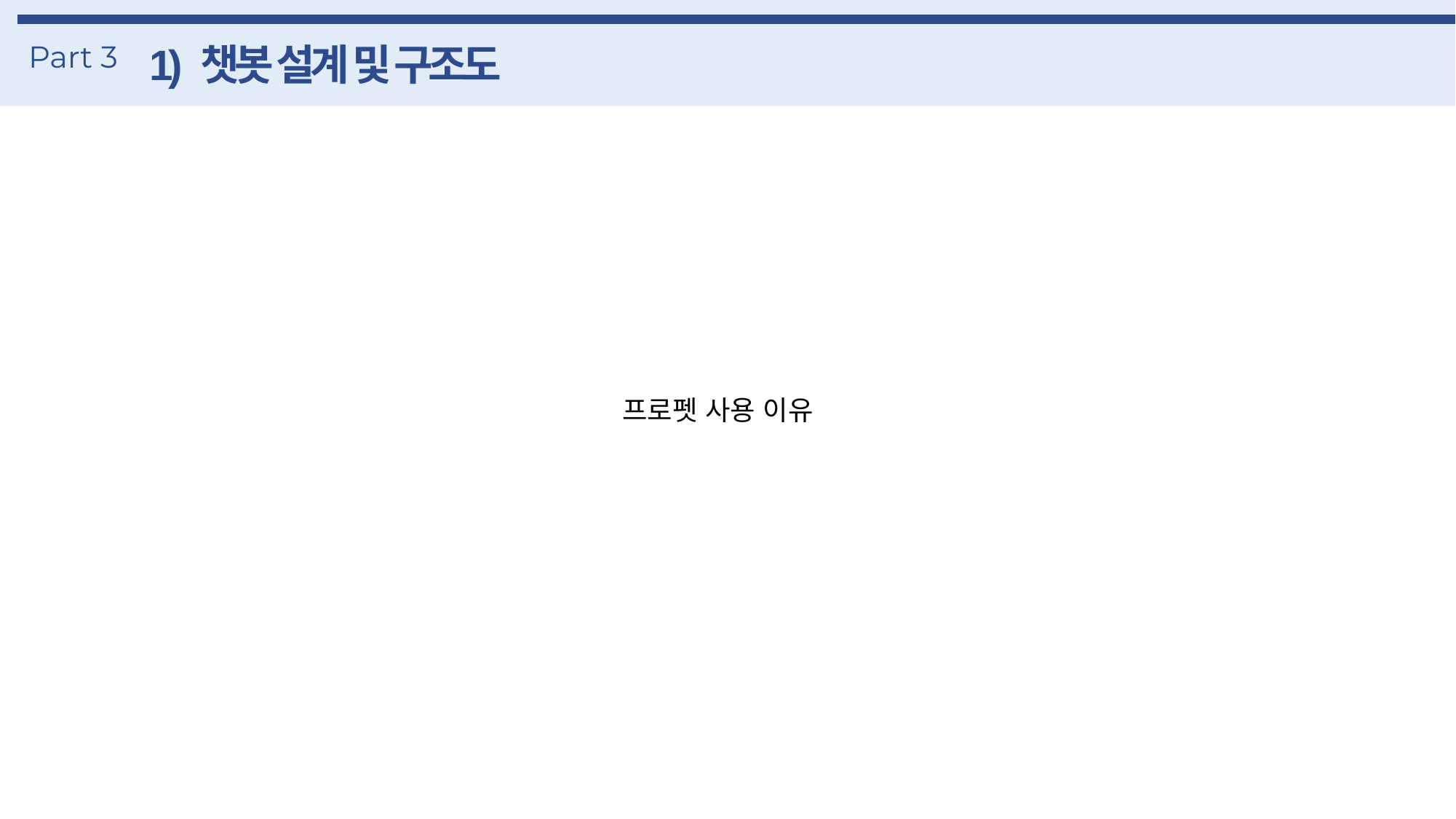

Part 3
1) 챗봇 설계 및 구조도
프로펫 사용 이유